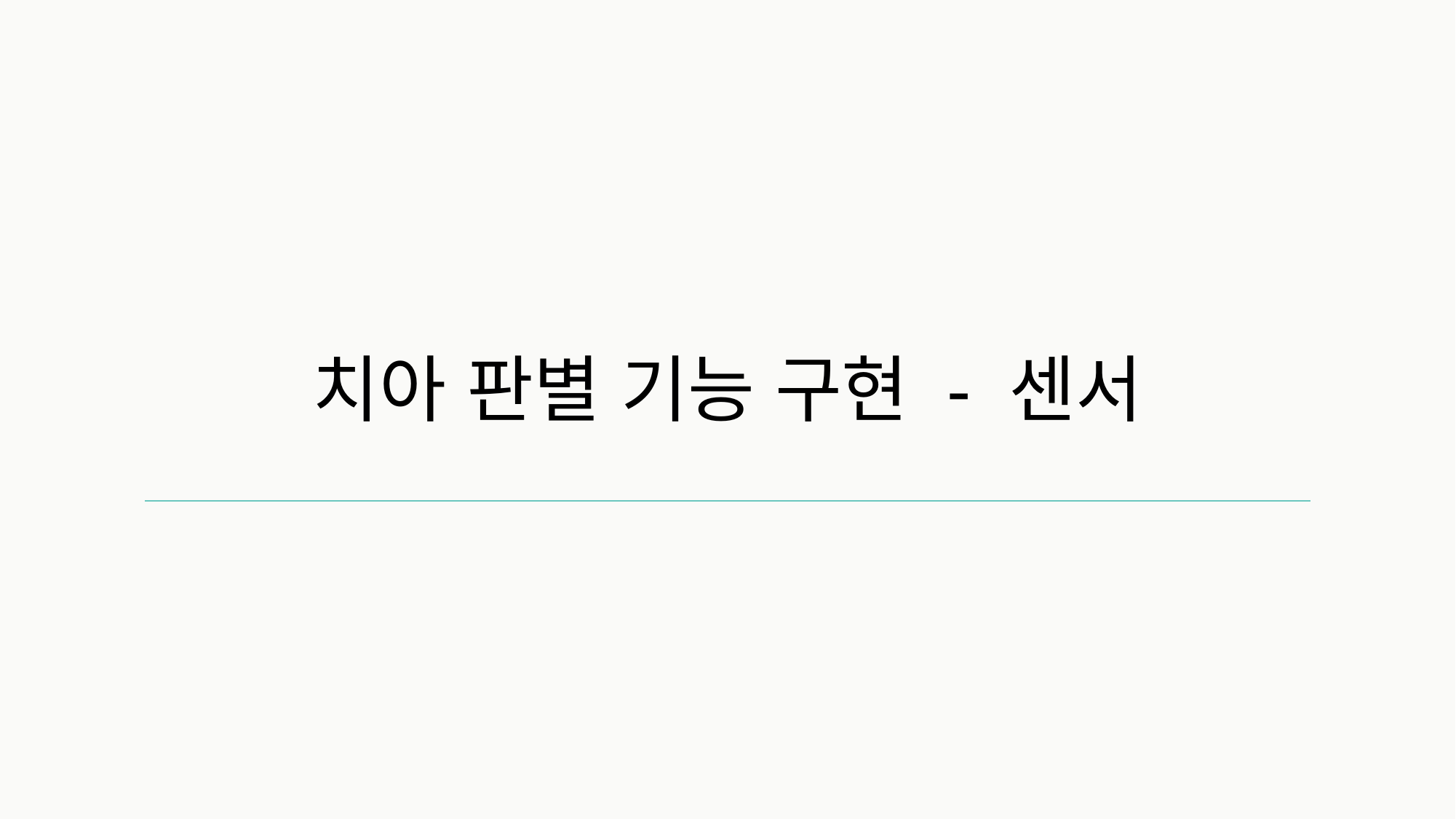

# 치아 판별 기능 구현 - 센서